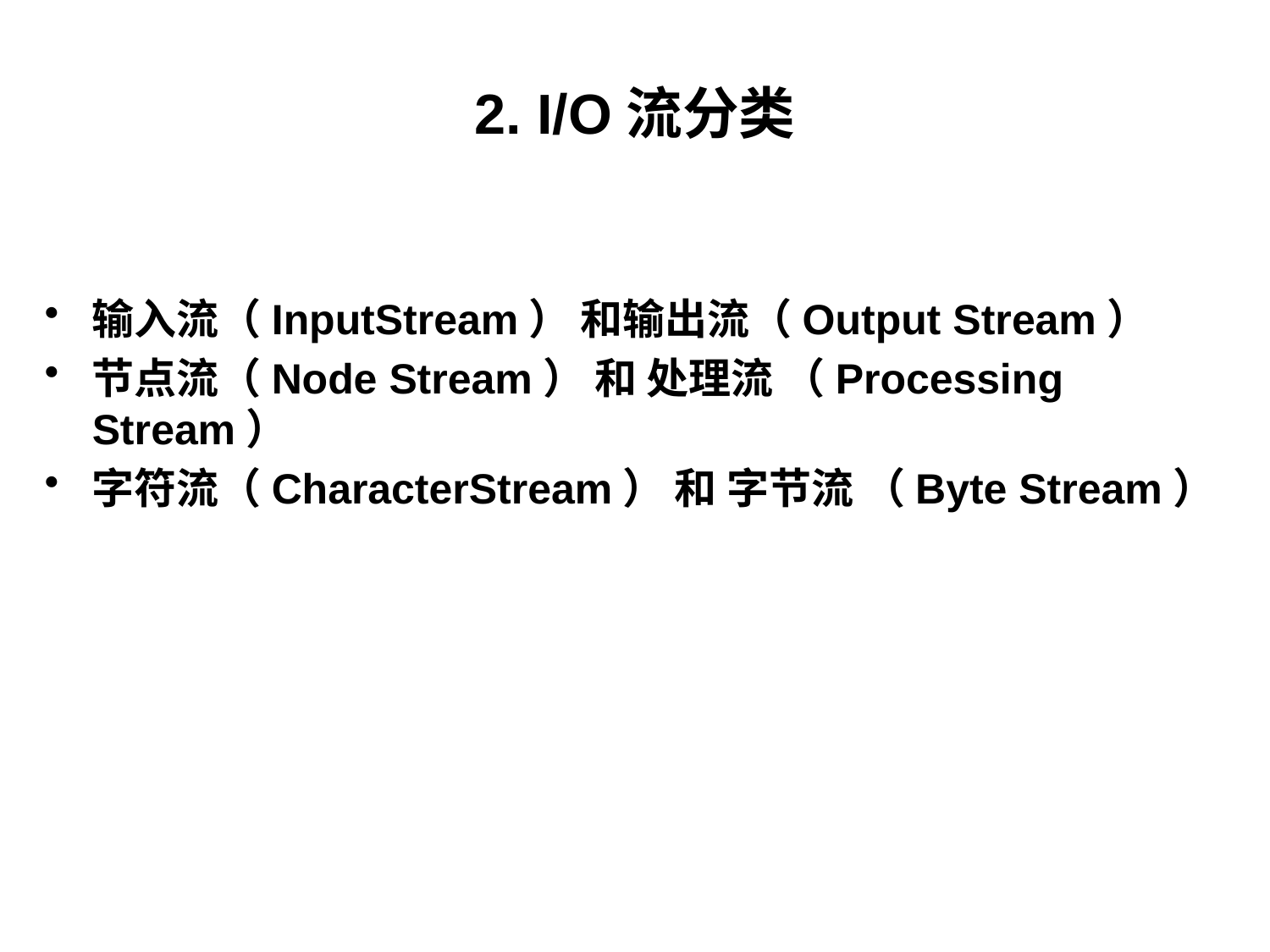

# 2. I/O流分类
输入流（InputStream） 和输出流（Output Stream）
节点流（Node Stream） 和 处理流 （Processing Stream）
字符流（CharacterStream） 和 字节流 （Byte Stream）